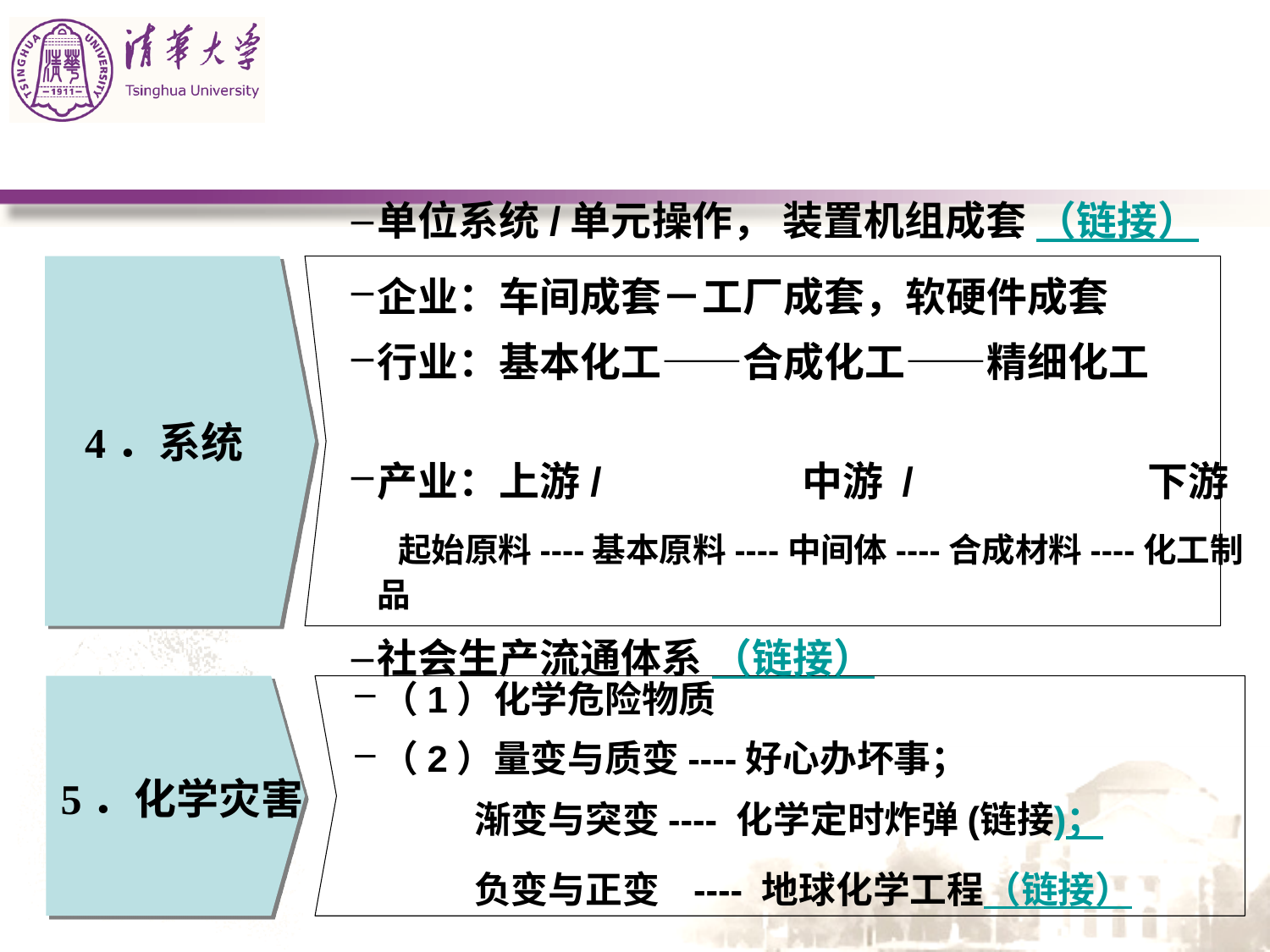

单位系统/单元操作， 装置机组成套 （链接）
企业：车间成套－工厂成套，软硬件成套
行业：基本化工——合成化工——精细化工
产业：上游/                 中游 /                    下游
    起始原料----基本原料----中间体----合成材料----化工制品
社会生产流通体系 （链接）
4．系统

（1）化学危险物质
（2）量变与质变----好心办坏事；
             渐变与突变---- 化学定时炸弹(链接)；
             负变与正变   ---- 地球化学工程（链接）
5．化学灾害